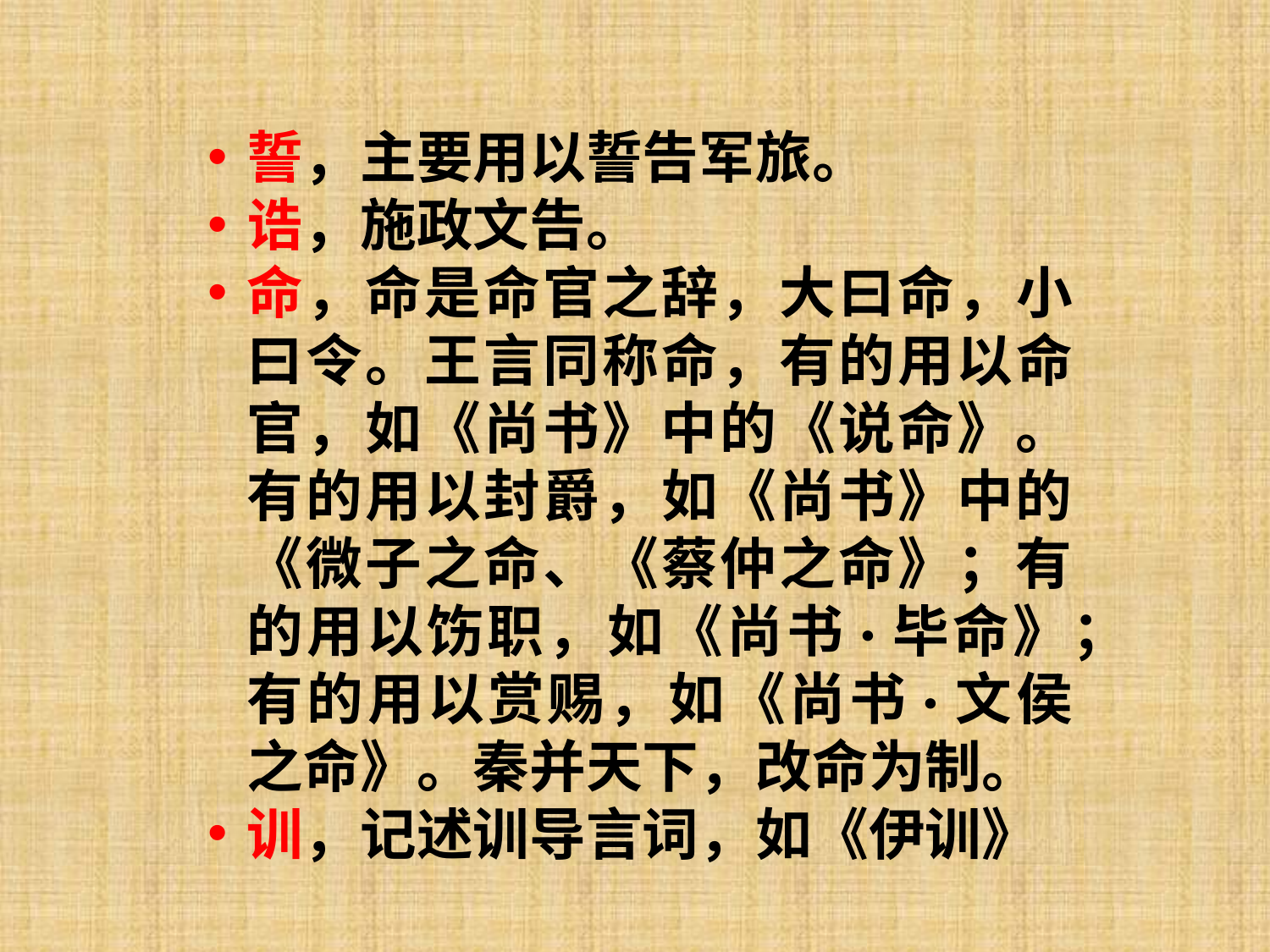

誓，主要用以誓告军旅。
诰，施政文告。
命，命是命官之辞，大曰命，小曰令。王言同称命，有的用以命官，如《尚书》中的《说命》。有的用以封爵，如《尚书》中的《微子之命、《蔡仲之命》；有的用以饬职，如《尚书·毕命》；有的用以赏赐，如《尚书·文侯之命》。秦并天下，改命为制。
训，记述训导言词，如《伊训》